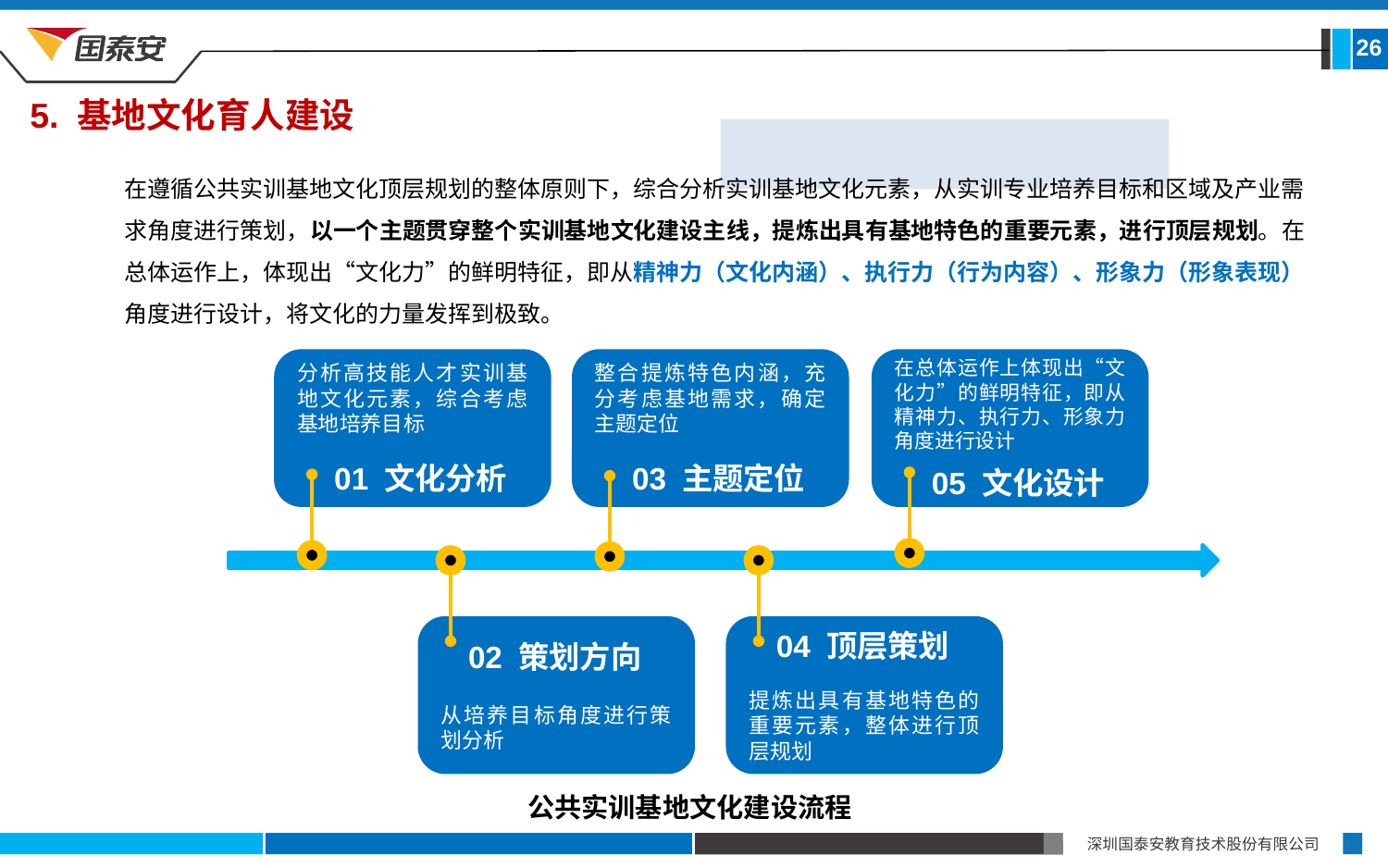

26
5. 基地文化育人建设

在遵循公共实训基地文化顶层规划的整体原则下，综合分析实训基地文化元素，从实训专业培养目标和区域及产业需求角度进行策划，以一个主题贯穿整个实训基地文化建设主线，提炼出具有基地特色的重要元素，进行顶层规划。在总体运作上，体现出“文化力”的鲜明特征，即从精神力（文化内涵）、执行力（行为内容）、形象力（形象表现）角度进行设计，将文化的力量发挥到极致。
分析高技能人才实训基地文化元素，综合考虑基地培养目标
01 文化分析
整合提炼特色内涵，充分考虑基地需求，确定主题定位
03 主题定位
在总体运作上体现出“文化力”的鲜明特征，即从精神力、执行力、形象力角度进行设计
05 文化设计

02 策划方向

从培养目标角度进行策划分析
04 顶层策划
提炼出具有基地特色的重要元素，整体进行顶层规划
公共实训基地文化建设流程